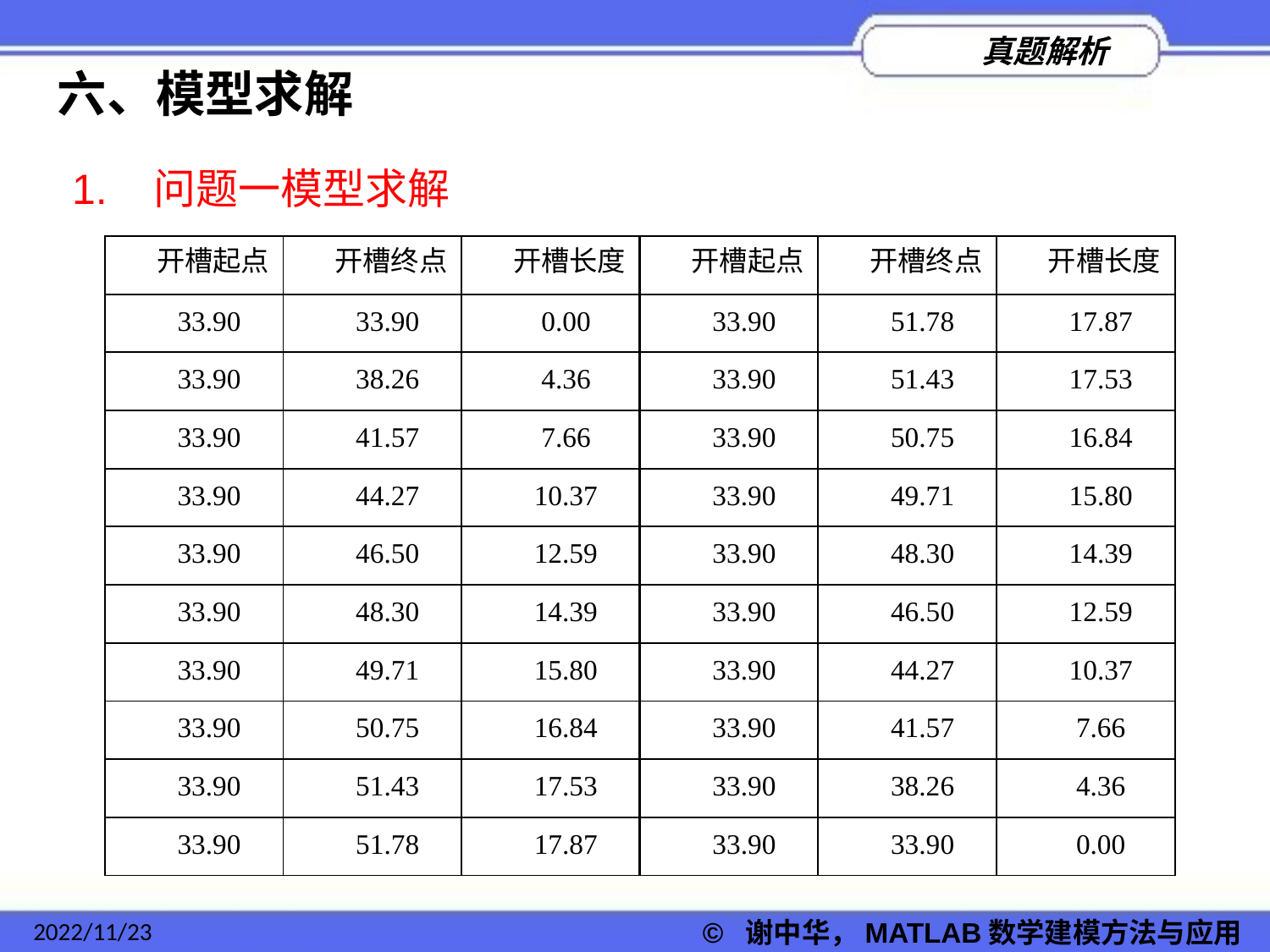

六、模型求解
1.   问题一模型求解
| 开槽起点 | 开槽终点 | 开槽长度 | 开槽起点 | 开槽终点 | 开槽长度 |
| --- | --- | --- | --- | --- | --- |
| 33.90 | 33.90 | 0.00 | 33.90 | 51.78 | 17.87 |
| 33.90 | 38.26 | 4.36 | 33.90 | 51.43 | 17.53 |
| 33.90 | 41.57 | 7.66 | 33.90 | 50.75 | 16.84 |
| 33.90 | 44.27 | 10.37 | 33.90 | 49.71 | 15.80 |
| 33.90 | 46.50 | 12.59 | 33.90 | 48.30 | 14.39 |
| 33.90 | 48.30 | 14.39 | 33.90 | 46.50 | 12.59 |
| 33.90 | 49.71 | 15.80 | 33.90 | 44.27 | 10.37 |
| 33.90 | 50.75 | 16.84 | 33.90 | 41.57 | 7.66 |
| 33.90 | 51.43 | 17.53 | 33.90 | 38.26 | 4.36 |
| 33.90 | 51.78 | 17.87 | 33.90 | 33.90 | 0.00 |
2022/11/23
©  谢中华，MATLAB数学建模方法与应用